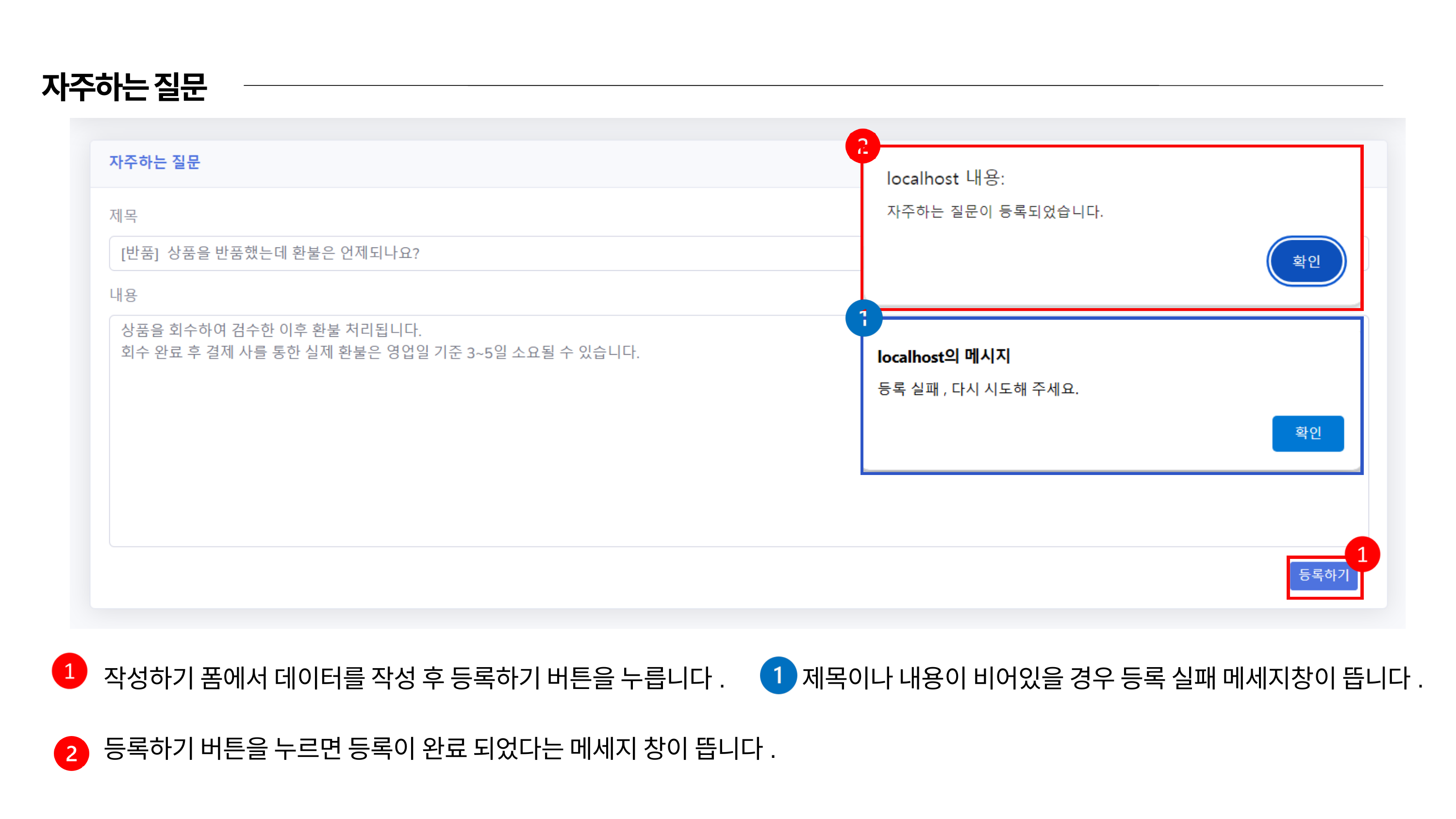

자주하는 질문

제목이나 내용이 비어있을 경우 등록 실패 메세지창이 뜹니다.
작성하기 폼에서 데이터를 작성 후 등록하기 버튼을 누릅니다.
등록하기 버튼을 누르면 등록이 완료 되었다는 메세지 창이 뜹니다.